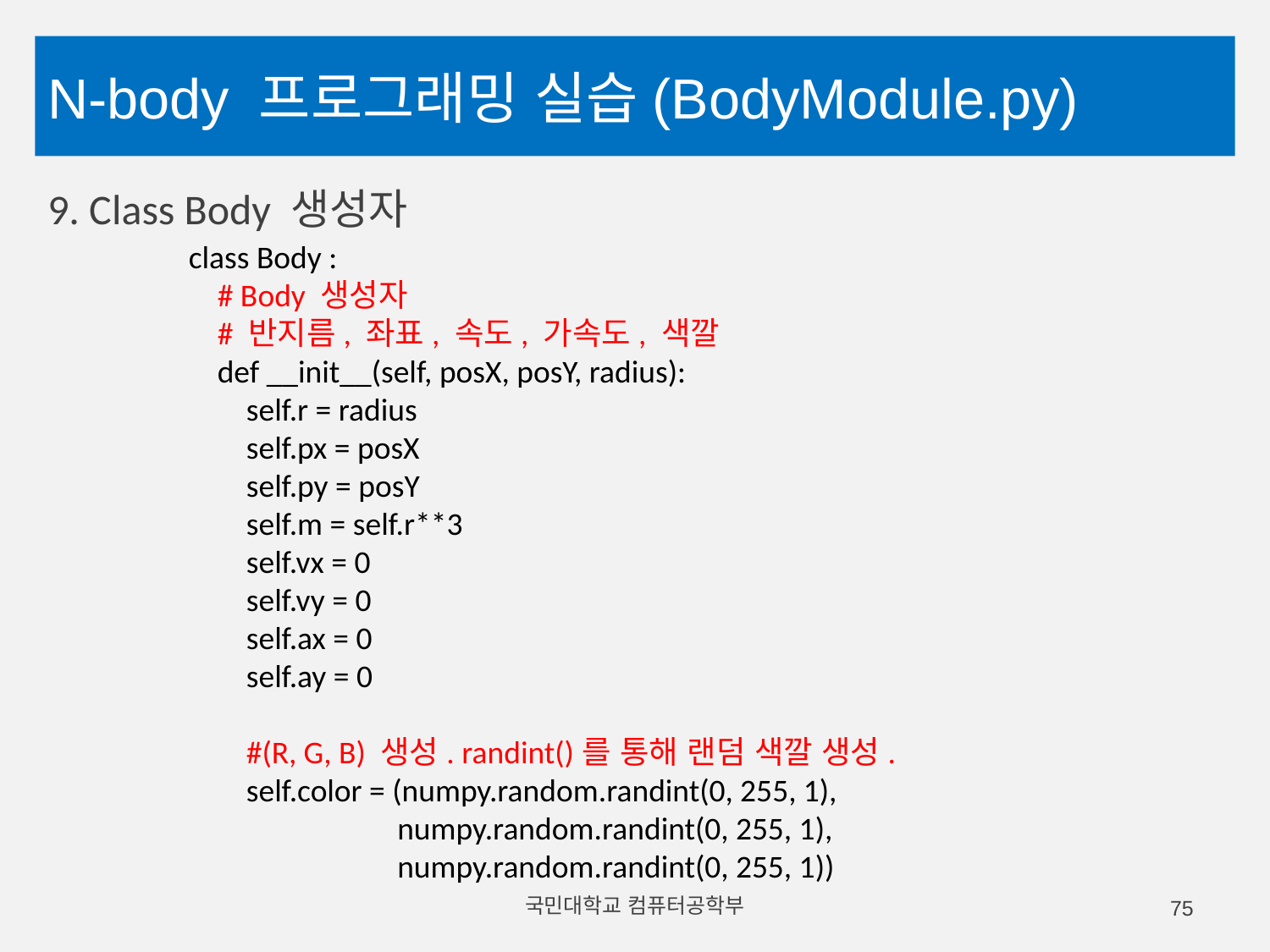

# N-body 프로그래밍 실습(BodyModule.py)
9. Class Body 생성자

class Body :
    # Body 생성자
    # 반지름, 좌표, 속도, 가속도, 색깔
    def __init__(self, posX, posY, radius):
        self.r = radius
        self.px = posX
        self.py = posY
        self.m = self.r**3
        self.vx = 0
        self.vy = 0
        self.ax = 0
        self.ay = 0

        #(R, G, B) 생성. randint()를 통해 랜덤 색깔 생성.
        self.color = (numpy.random.randint(0, 255, 1),
                             numpy.random.randint(0, 255, 1),
                             numpy.random.randint(0, 255, 1))
국민대학교 컴퓨터공학부
75